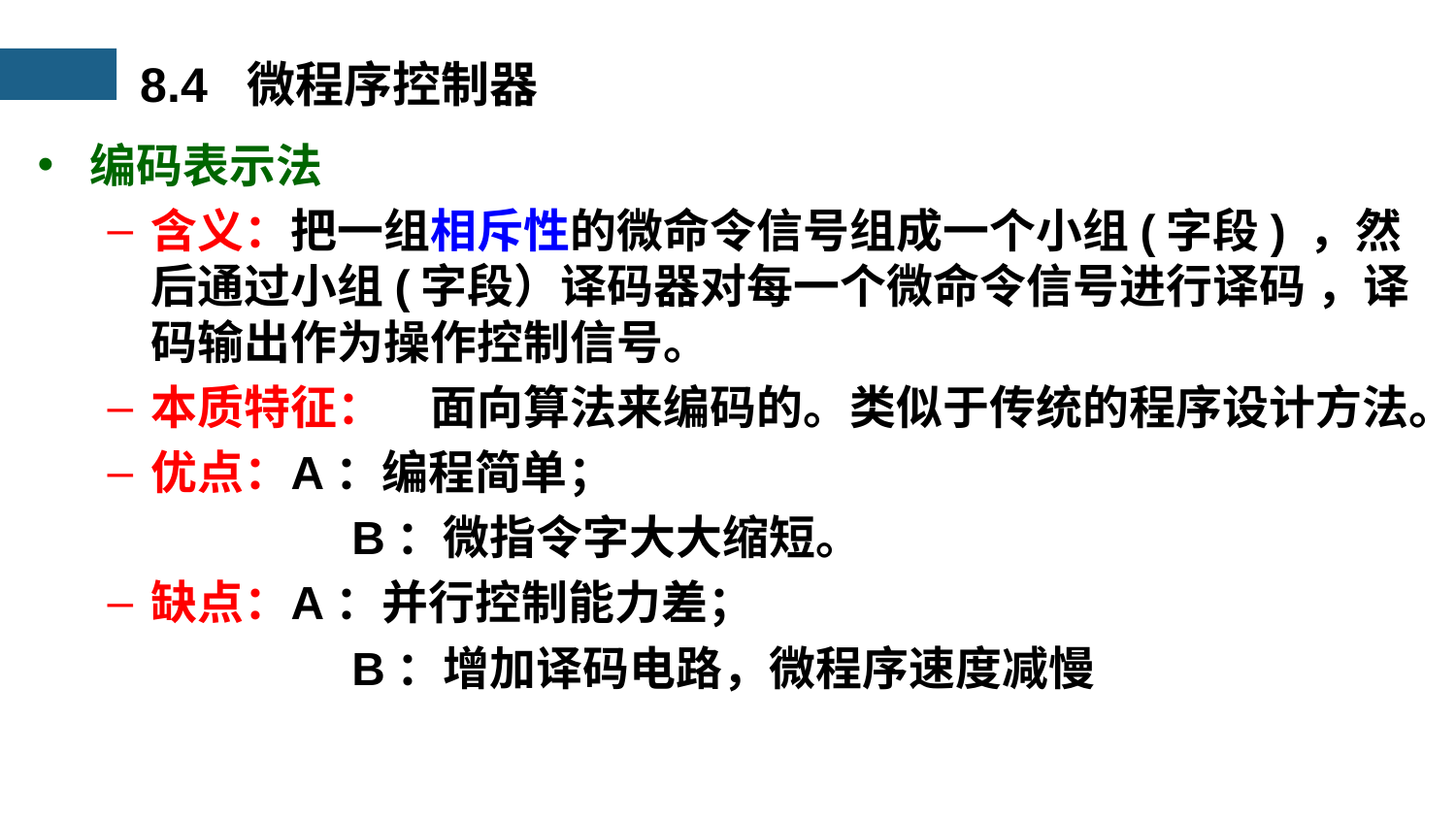

8.4  微程序控制器
编码表示法
含义：	把一组相斥性的微命令信号组成一个小组(字段) ，然后通过小组(字段）译码器对每一个微命令信号进行译码 ，译码输出作为操作控制信号。
本质特征：	面向算法来编码的。类似于传统的程序设计方法。
优点：		A：编程简单；
		B：微指令字大大缩短。
缺点：		A：并行控制能力差；
		B：增加译码电路，微程序速度减慢